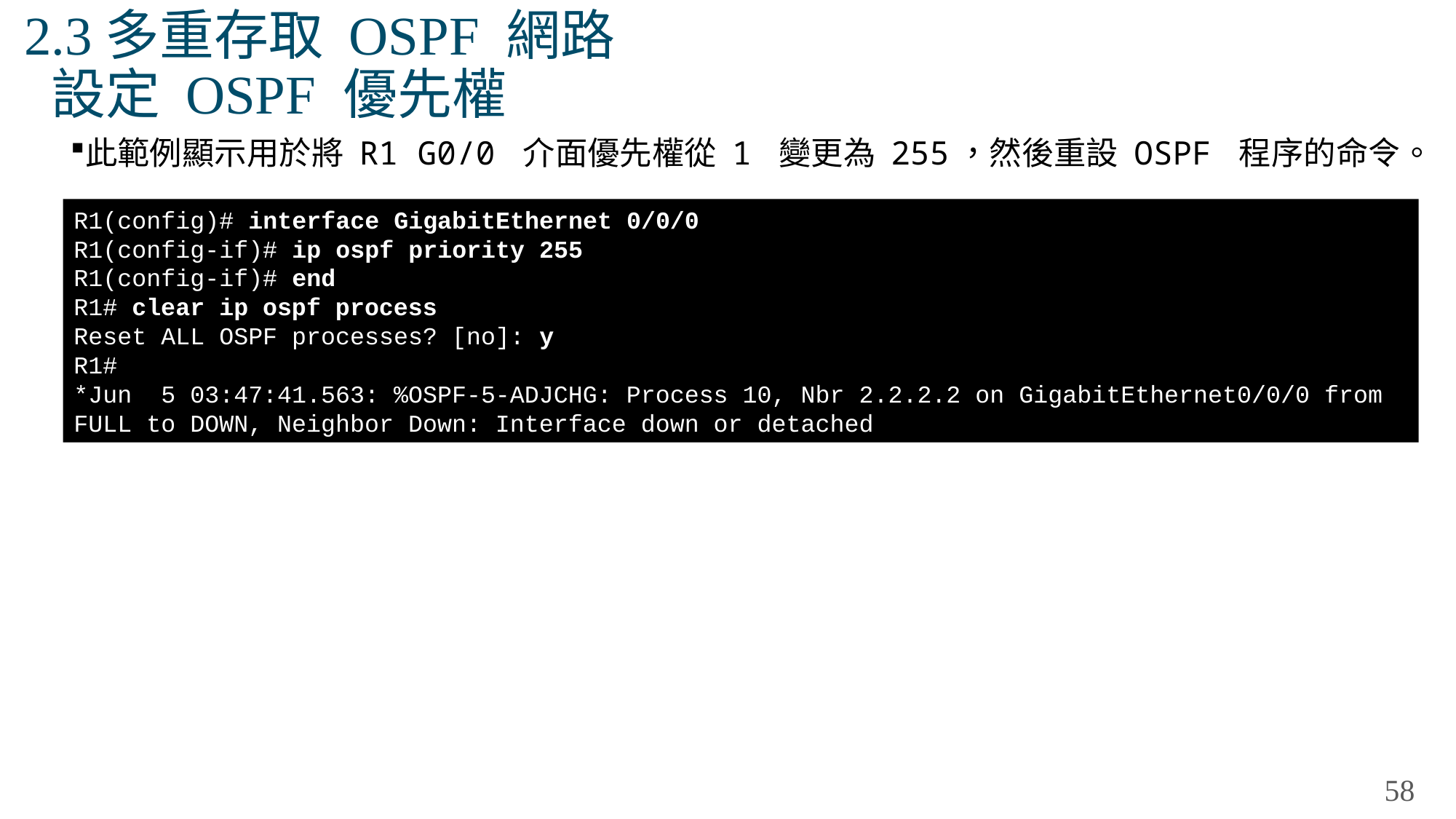

# 2.3多重存取 OSPF 網路 設定 OSPF 優先權
此範例顯示用於將 R1 G0/0 介面優先權從 1 變更為 255，然後重設 OSPF 程序的命令。
R1(config)# interface GigabitEthernet 0/0/0
R1(config-if)# ip ospf priority 255
R1(config-if)# end
R1# clear ip ospf process
Reset ALL OSPF processes? [no]: y
R1#
*Jun  5 03:47:41.563: %OSPF-5-ADJCHG: Process 10, Nbr 2.2.2.2 on GigabitEthernet0/0/0 from FULL to DOWN, Neighbor Down: Interface down or detached
58